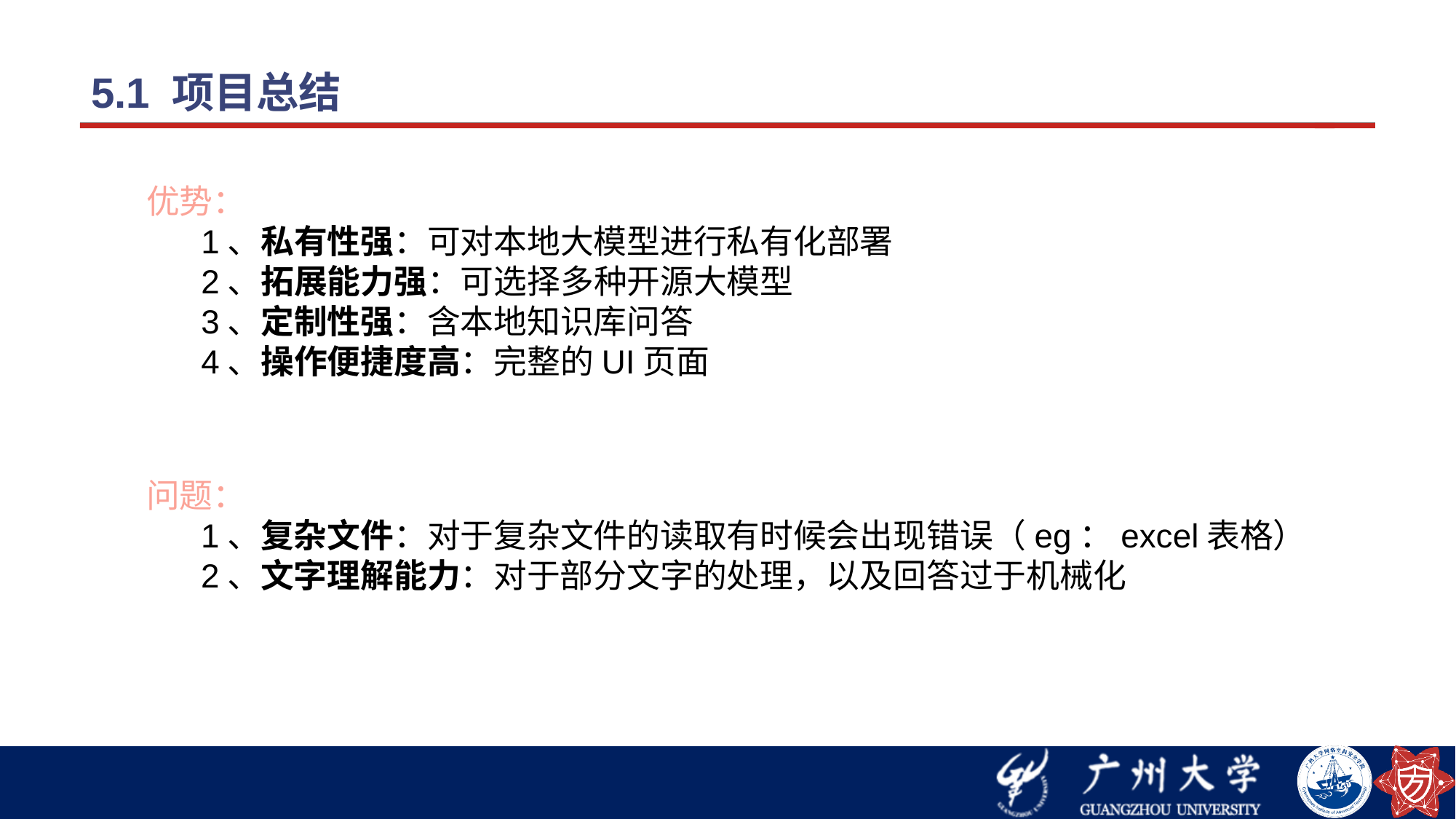

5.1 项目总结

优势：
1、私有性强：可对本地大模型进行私有化部署
2、拓展能力强：可选择多种开源大模型
3、定制性强：含本地知识库问答
4、操作便捷度高：完整的UI页面

问题：
1、复杂文件：对于复杂文件的读取有时候会出现错误（eg：excel表格）
2、文字理解能力：对于部分文字的处理，以及回答过于机械化

37